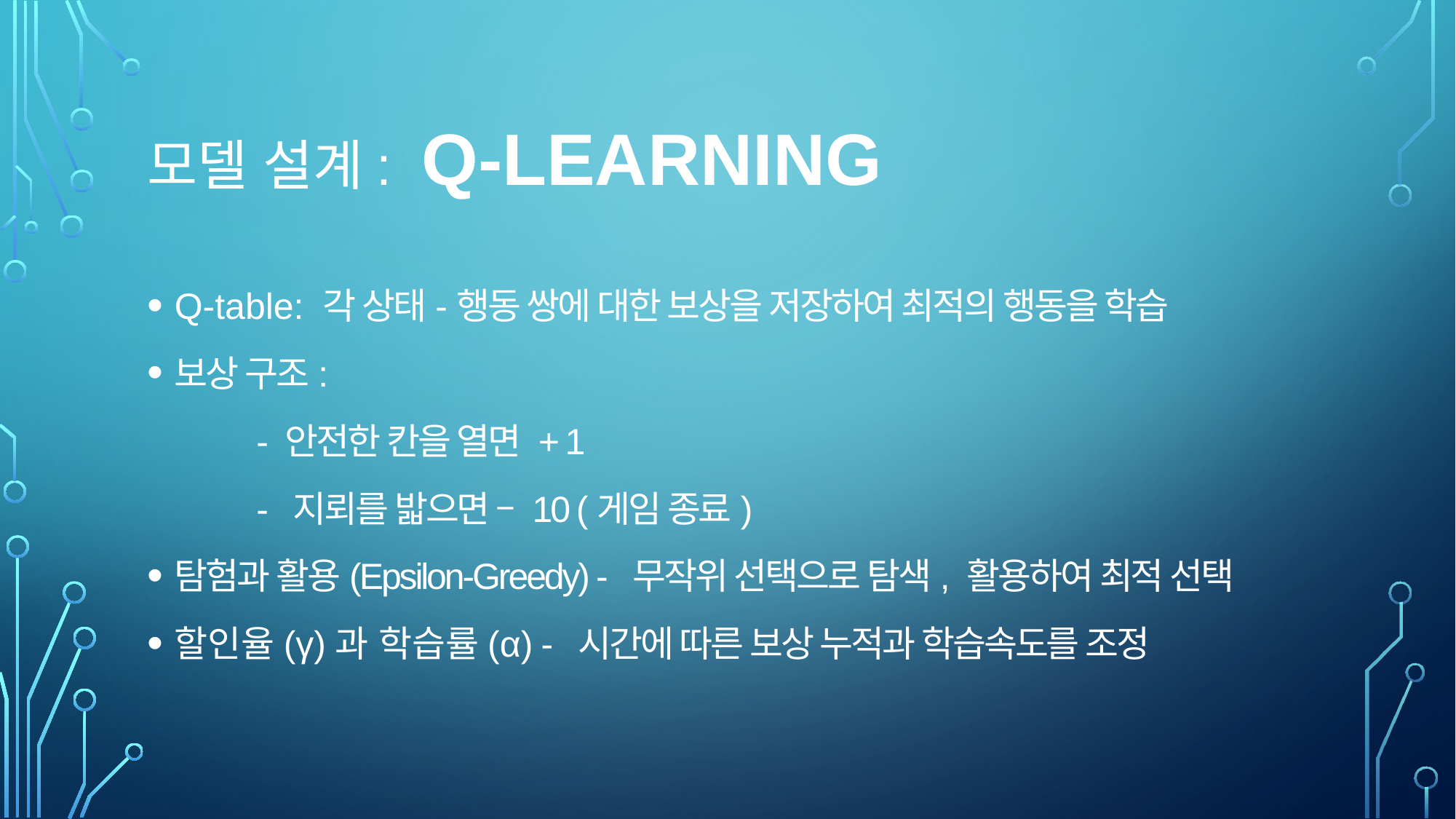

# 모델 설계:  Q-learning
Q-table: 각 상태-행동 쌍에 대한 보상을 저장하여 최적의 행동을 학습
보상 구조:
	- 안전한 칸을 열면 + 1
	-  지뢰를 밟으면 – 10 (게임 종료)
탐험과 활용(Epsilon-Greedy) -  무작위 선택으로 탐색, 활용하여 최적 선택
할인율(γ)과 학습률(α) -  시간에 따른 보상 누적과 학습속도를 조정